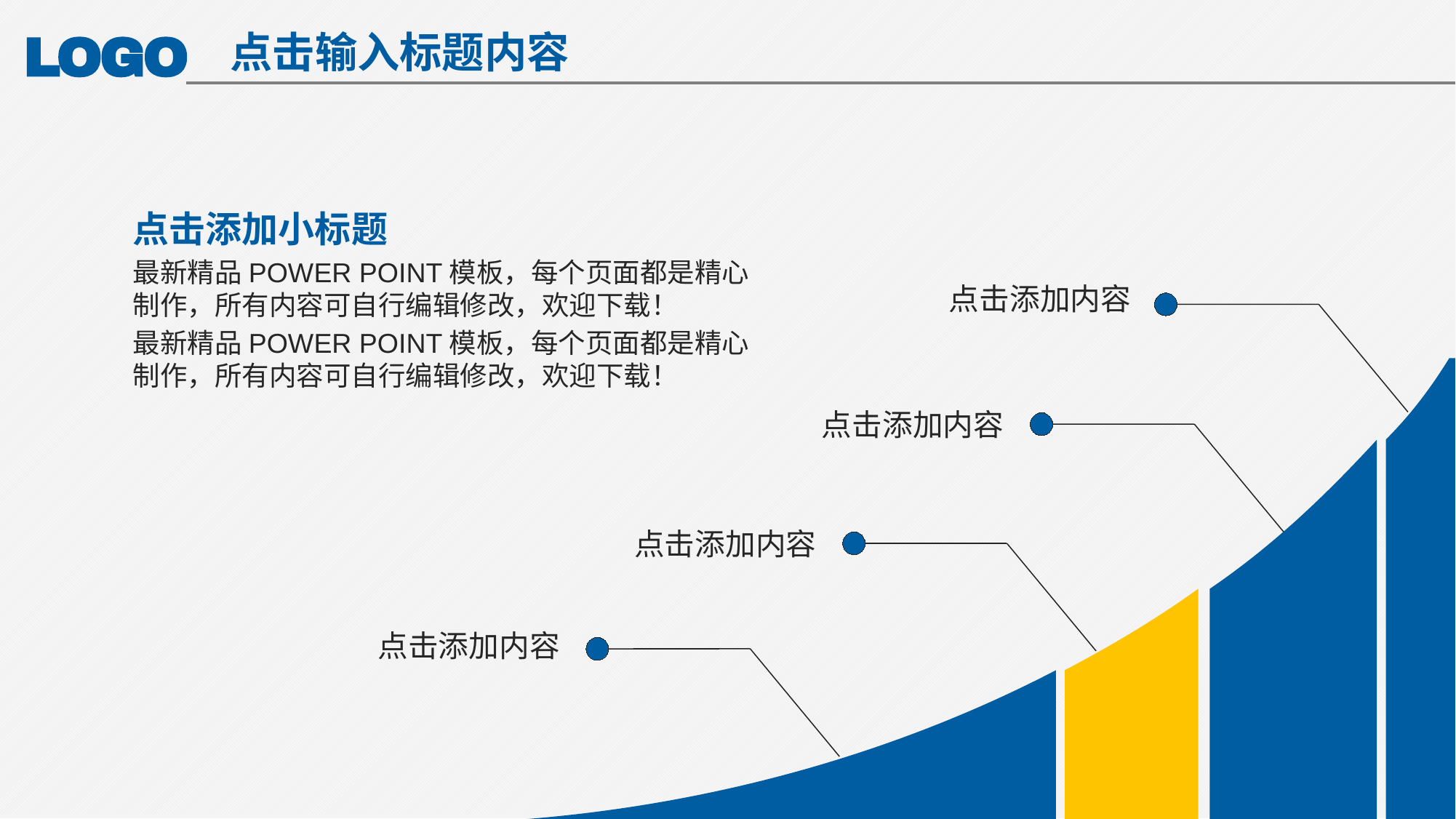

点击输入标题内容
点击添加小标题
最新精品POWER POINT模板，每个页面都是精心制作，所有内容可自行编辑修改，欢迎下载！
最新精品POWER POINT模板，每个页面都是精心制作，所有内容可自行编辑修改，欢迎下载！
点击添加内容

点击添加内容

点击添加内容

点击添加内容